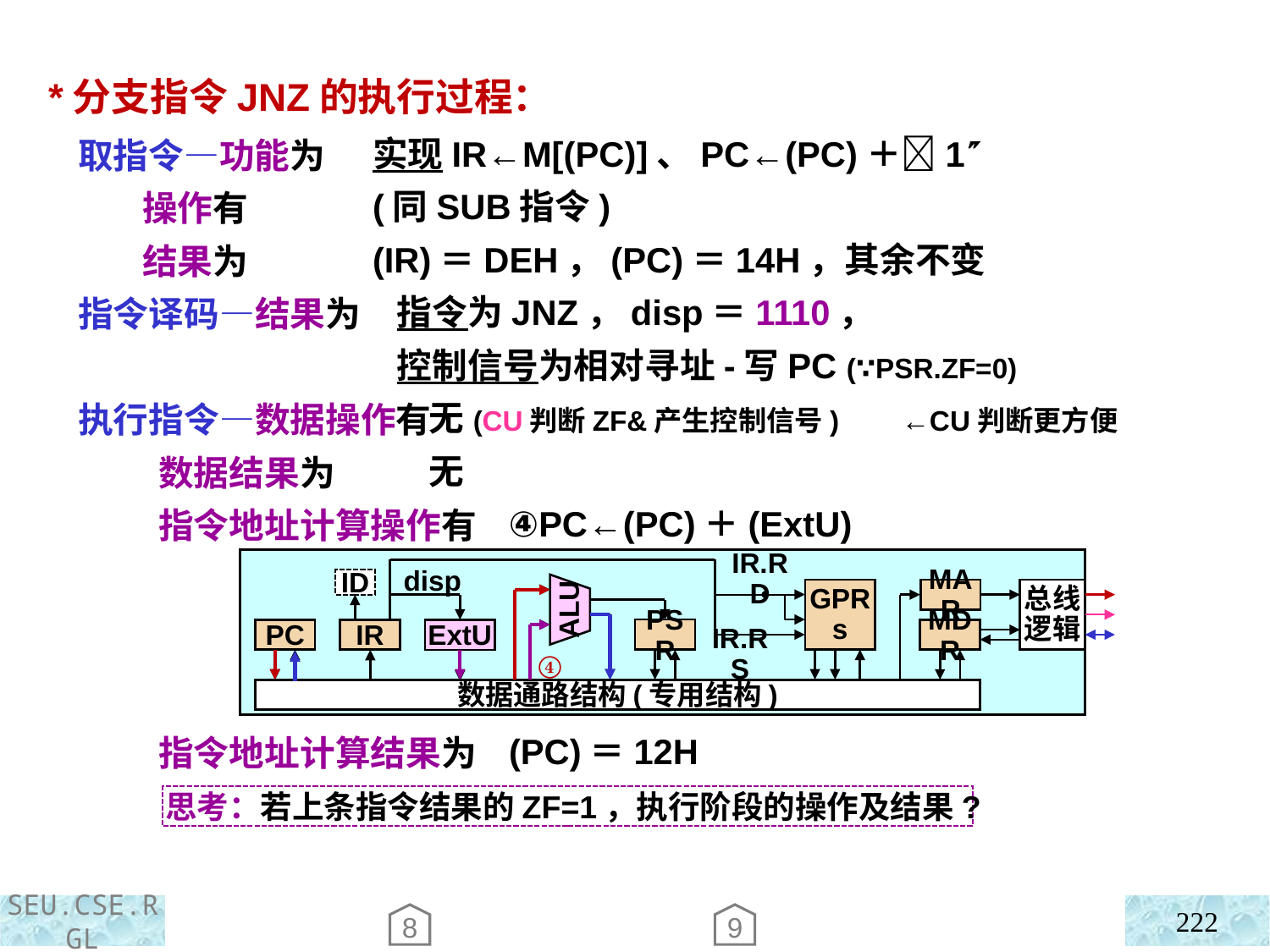

*分支指令JNZ的执行过程：
    取指令—功能为
            操作有
            结果为
    指令译码—结果为

    执行指令—数据操作有
              数据结果为
              指令地址计算操作有

              指令地址计算结果为
实现IR←M[(PC)]、PC←(PC)＋″1″
(同SUB指令)
(IR)＝DEH，(PC)＝14H，其余不变
  指令为JNZ，disp＝1110，
  控制信号为相对寻址-写PC (∵PSR.ZF=0)
      无(CU判断ZF&产生控制信号)        ←CU判断更方便
      无
              ④PC←(PC)＋(ExtU)

              (PC)＝12H

IR.RD
ID
disp
GPRs
MAR
总线逻辑
ALU
PSR
PC
IR
MDR
ExtU
IR.RS
数据通路结构(专用结构)
④
思考：若上条指令结果的ZF=1，执行阶段的操作及结果?
222
8
9